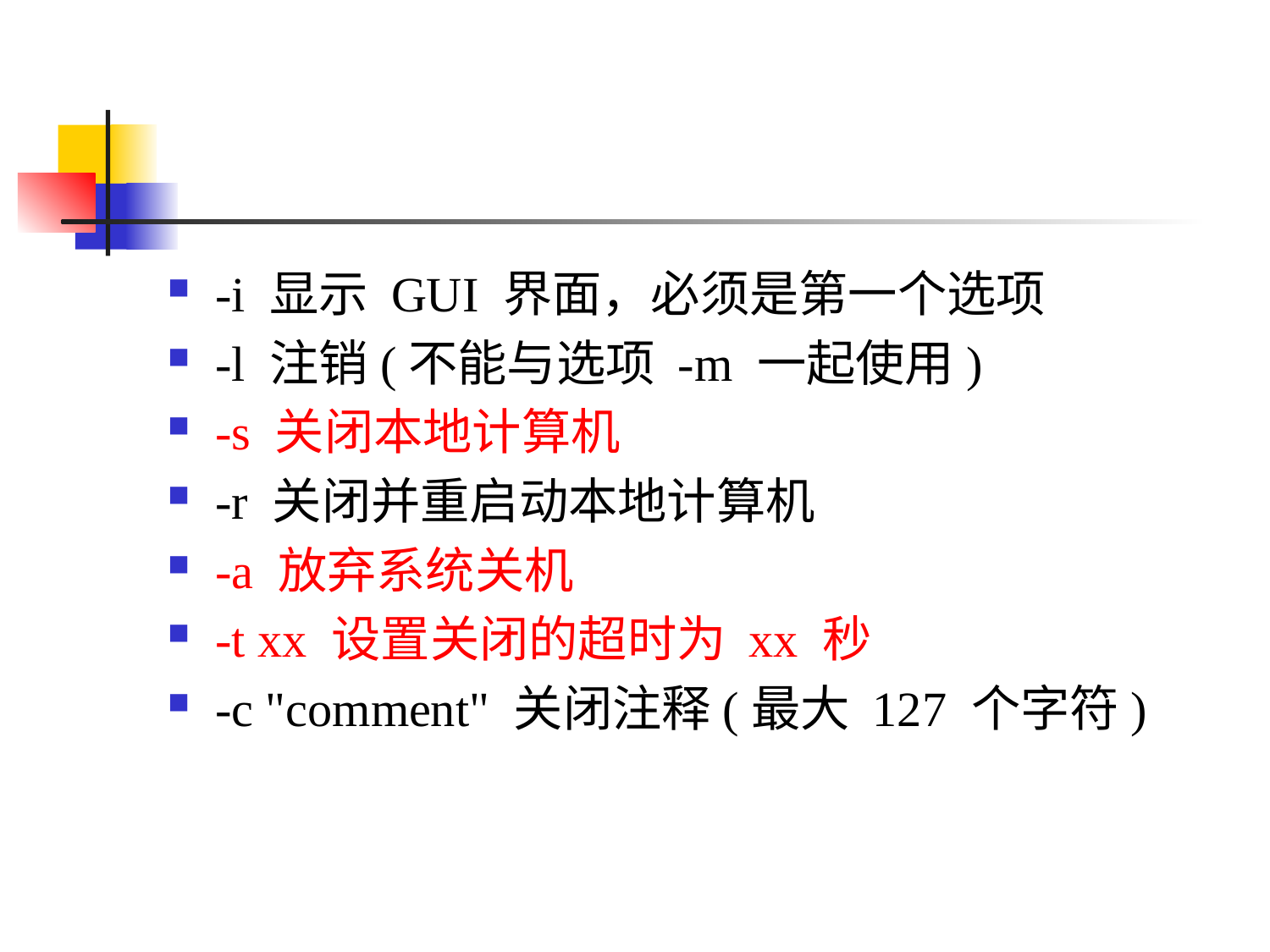

#
-i 显示 GUI 界面，必须是第一个选项
-l 注销(不能与选项 -m 一起使用)
-s 关闭本地计算机
-r 关闭并重启动本地计算机
-a 放弃系统关机
-t xx 设置关闭的超时为 xx 秒
-c "comment" 关闭注释(最大 127 个字符)

93